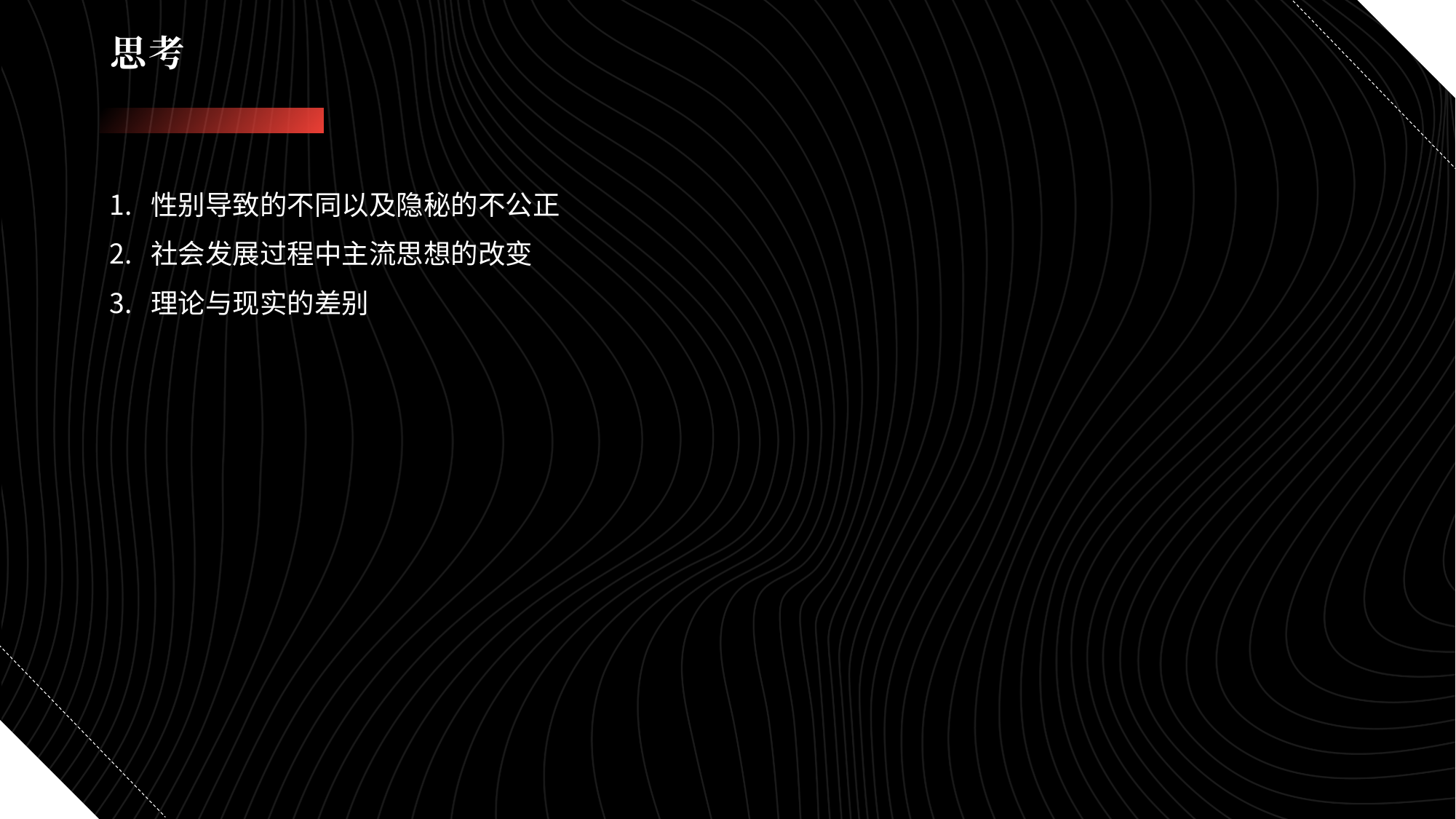

# 思考
性别导致的不同以及隐秘的不公正
社会发展过程中主流思想的改变
理论与现实的差别